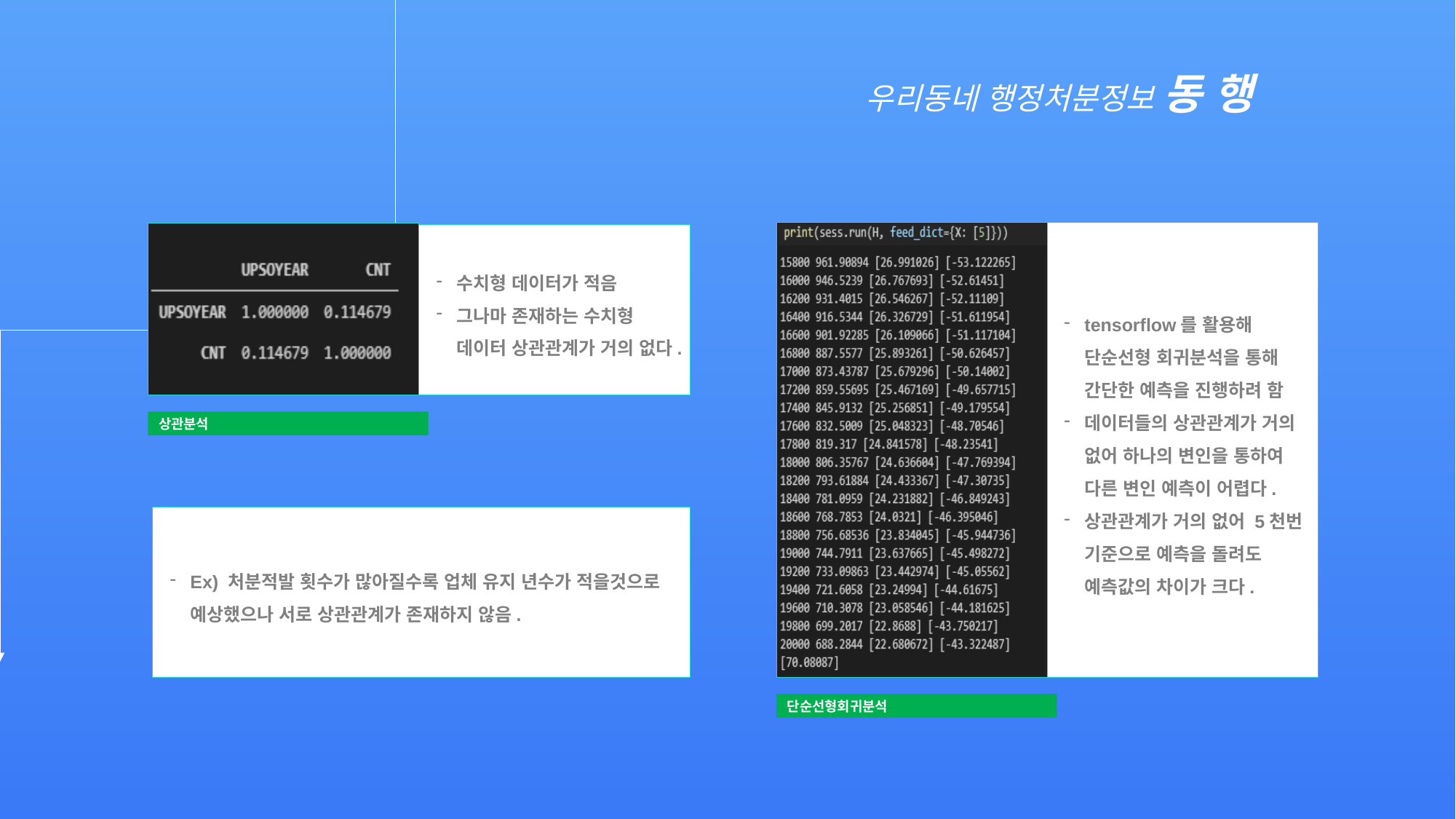

우리동네 행정처분정보 동 행

tensorflow를 활용해 단순선형 회귀분석을 통해 간단한 예측을 진행하려 함
데이터들의 상관관계가 거의 없어 하나의 변인을 통하여 다른 변인 예측이 어렵다.
상관관계가 거의 없어 5천번 기준으로 예측을 돌려도 예측값의 차이가 크다.

수치형 데이터가 적음
그나마 존재하는 수치형 데이터 상관관계가 거의 없다.
상관분석
Ex) 처분적발 횟수가 많아질수록 업체 유지 년수가 적을것으로 예상했으나 서로 상관관계가 존재하지 않음.
단순선형회귀분석